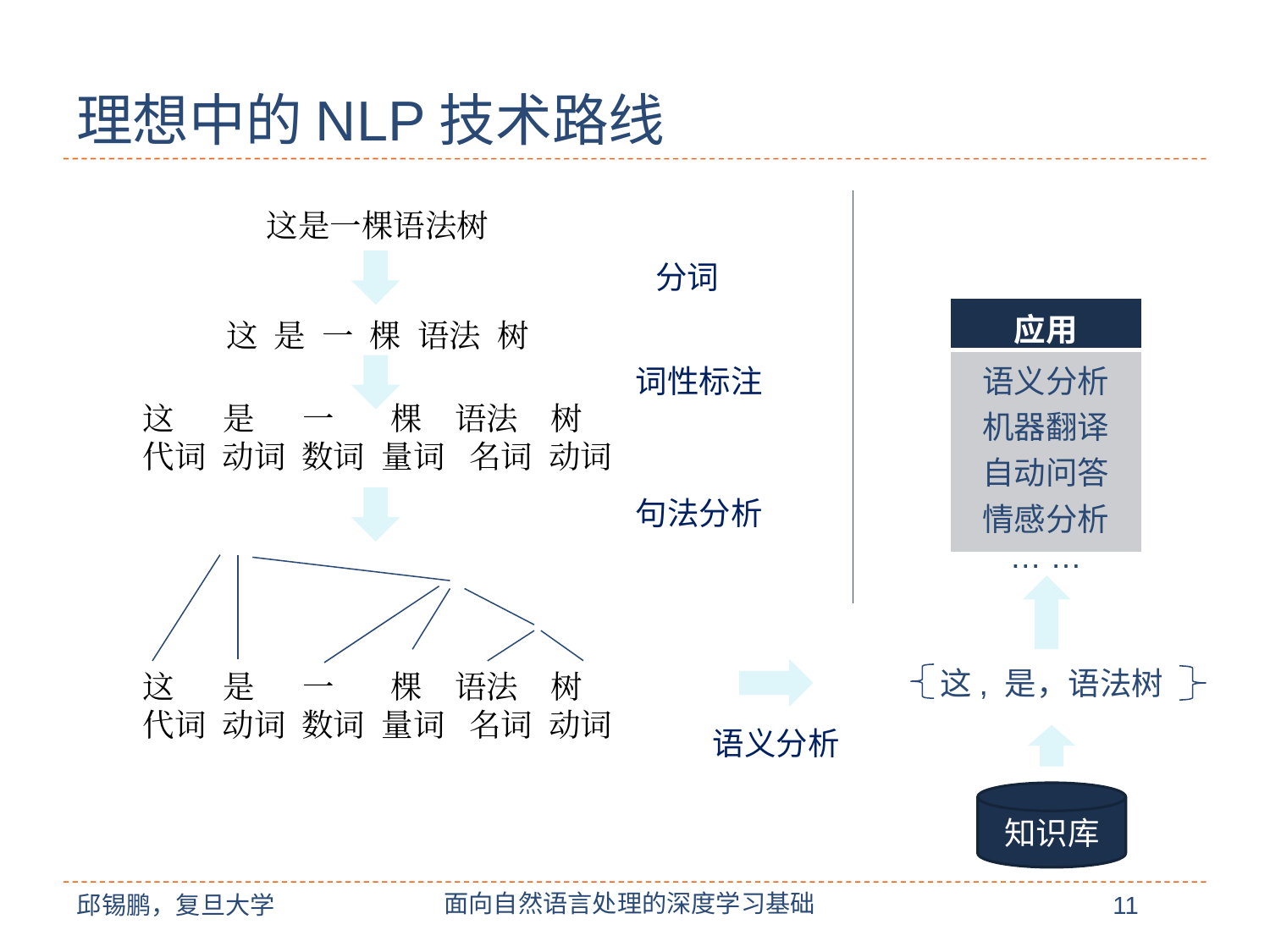

# 理想中的NLP技术路线
这是一棵语法树

分词
| 应用 |
| --- |
| 语义分析 机器翻译 自动问答 情感分析 … … |
这  是  一  棵  语法  树

词性标注
这      是      一       棵    语法    树
代词  动词  数词  量词   名词  动词

句法分析

这, 是，语法树

这      是      一       棵    语法    树
代词  动词  数词  量词   名词  动词

语义分析

知识库